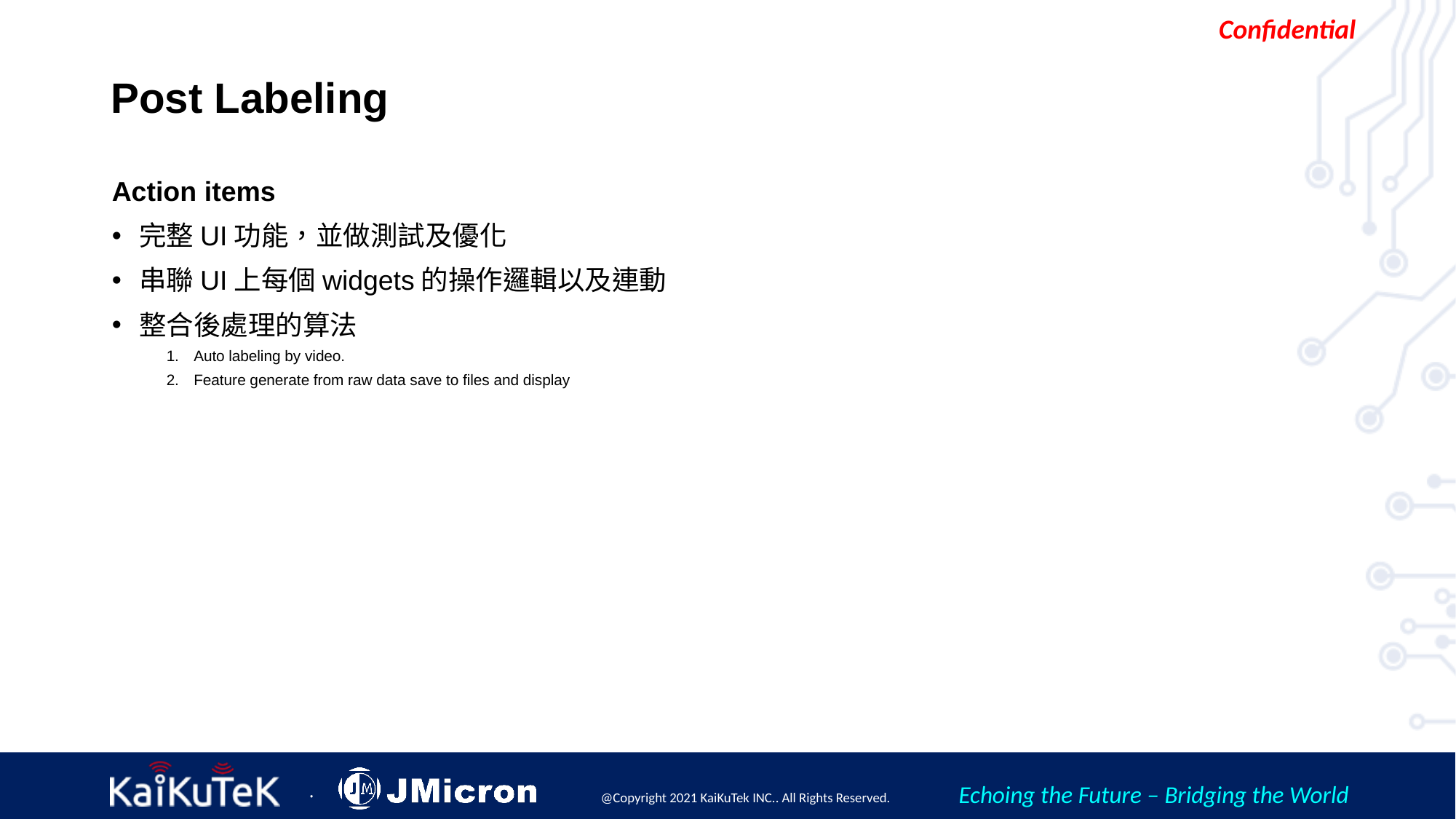

# Post Labeling
Action items
完整UI功能，並做測試及優化
串聯UI上每個widgets的操作邏輯以及連動
整合後處理的算法
Auto labeling by video.
Feature generate from raw data save to files and display